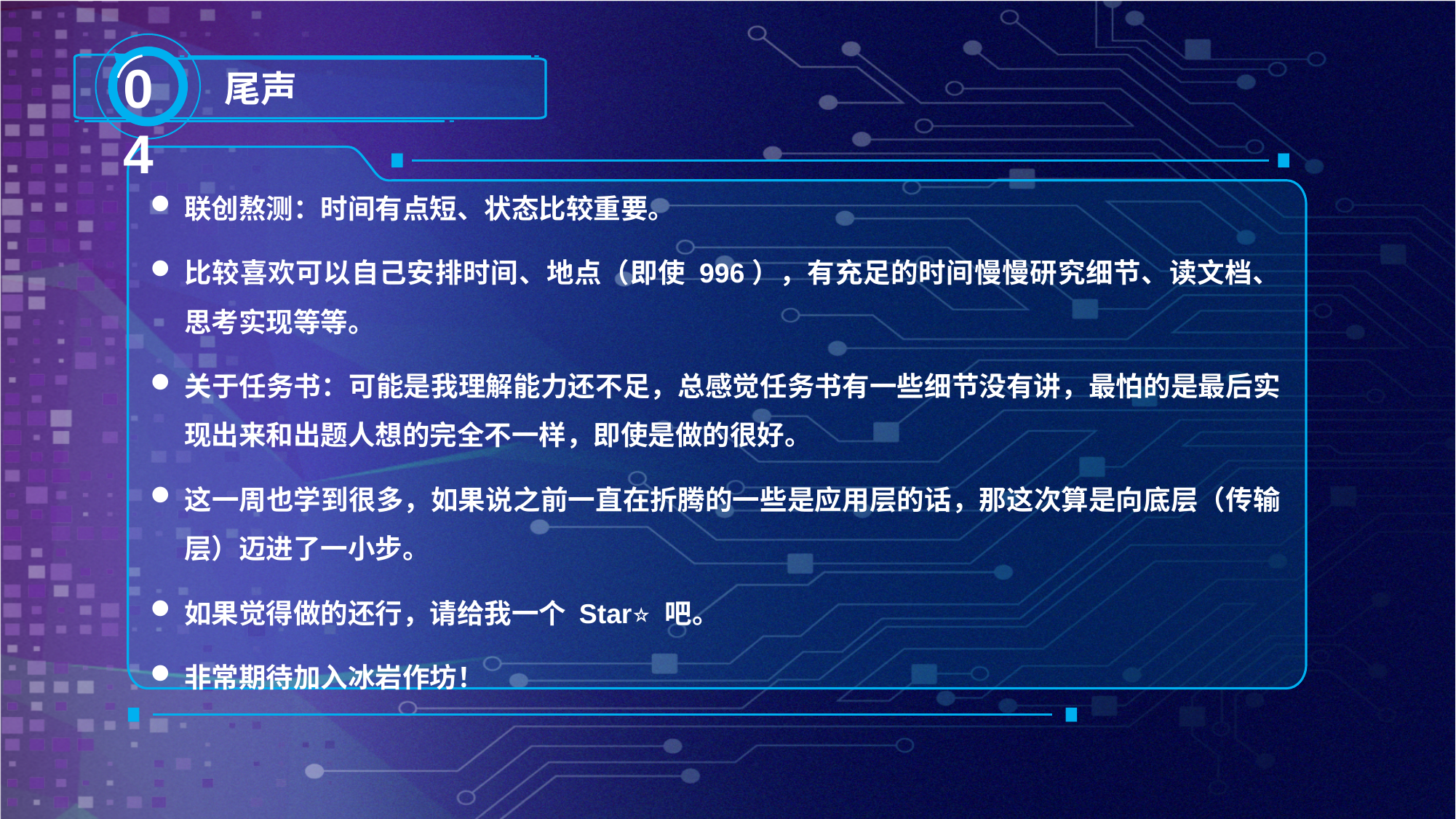

04

尾声

联创熬测：时间有点短、状态比较重要。
比较喜欢可以自己安排时间、地点（即使 996），有充足的时间慢慢研究细节、读文档、思考实现等等。
关于任务书：可能是我理解能力还不足，总感觉任务书有一些细节没有讲，最怕的是最后实现出来和出题人想的完全不一样，即使是做的很好。
这一周也学到很多，如果说之前一直在折腾的一些是应用层的话，那这次算是向底层（传输层）迈进了一小步。
如果觉得做的还行，请给我一个 Star⭐ 吧。
非常期待加入冰岩作坊！